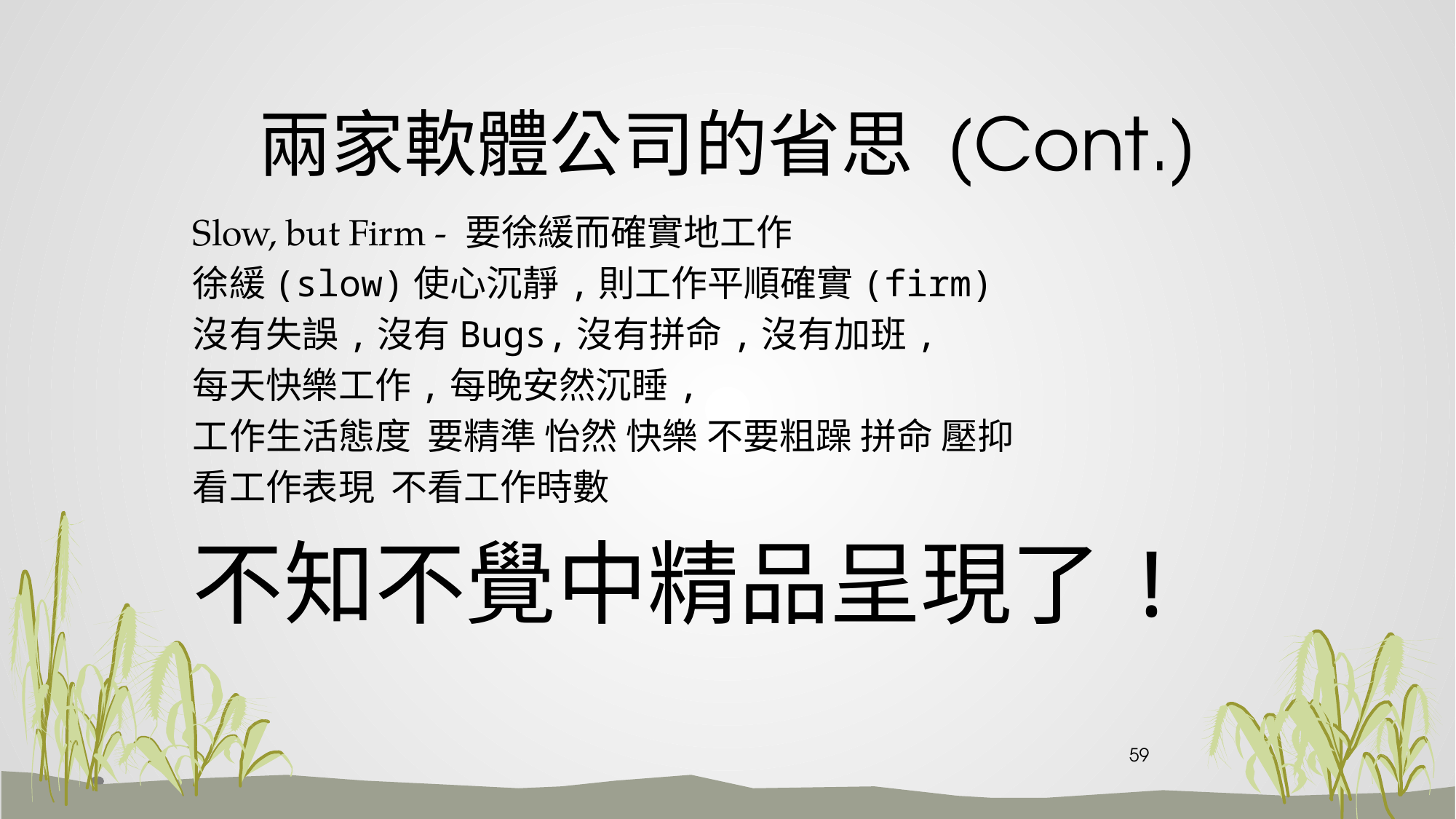

# 兩家軟體公司的省思 (Cont.)
Slow, but Firm - 要徐緩而確實地工作
徐緩(slow)使心沉靜,則工作平順確實(firm)
沒有失誤,沒有Bugs,沒有拼命,沒有加班,
每天快樂工作,每晚安然沉睡,
工作生活態度  要精準 怡然 快樂 不要粗躁 拼命 壓抑
看工作表現  不看工作時數
不知不覺中精品呈現了!
59